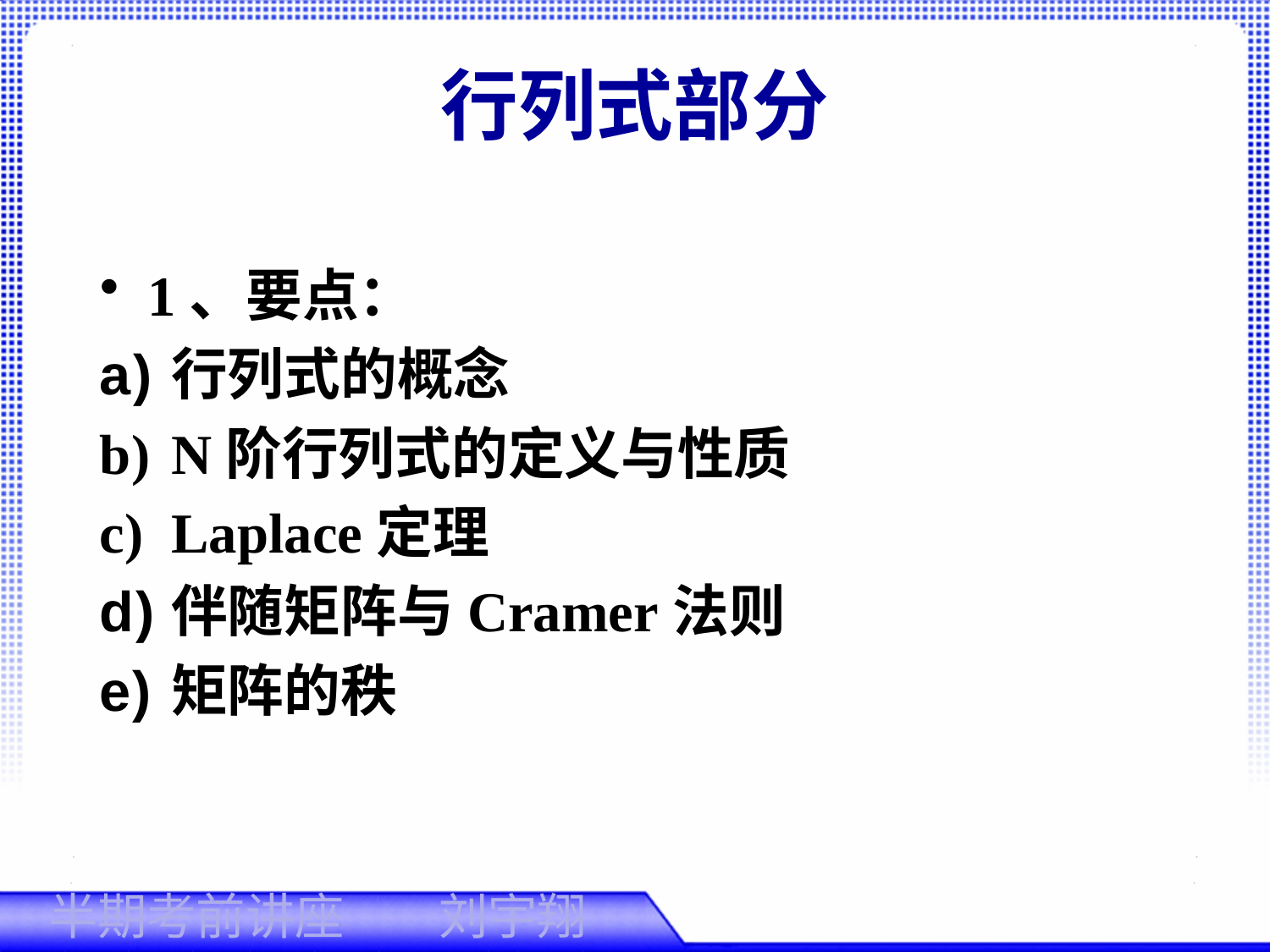

# 行列式部分
1、要点：
行列式的概念
N阶行列式的定义与性质
Laplace定理
伴随矩阵与Cramer法则
矩阵的秩
刘宇翔
半期考前讲座